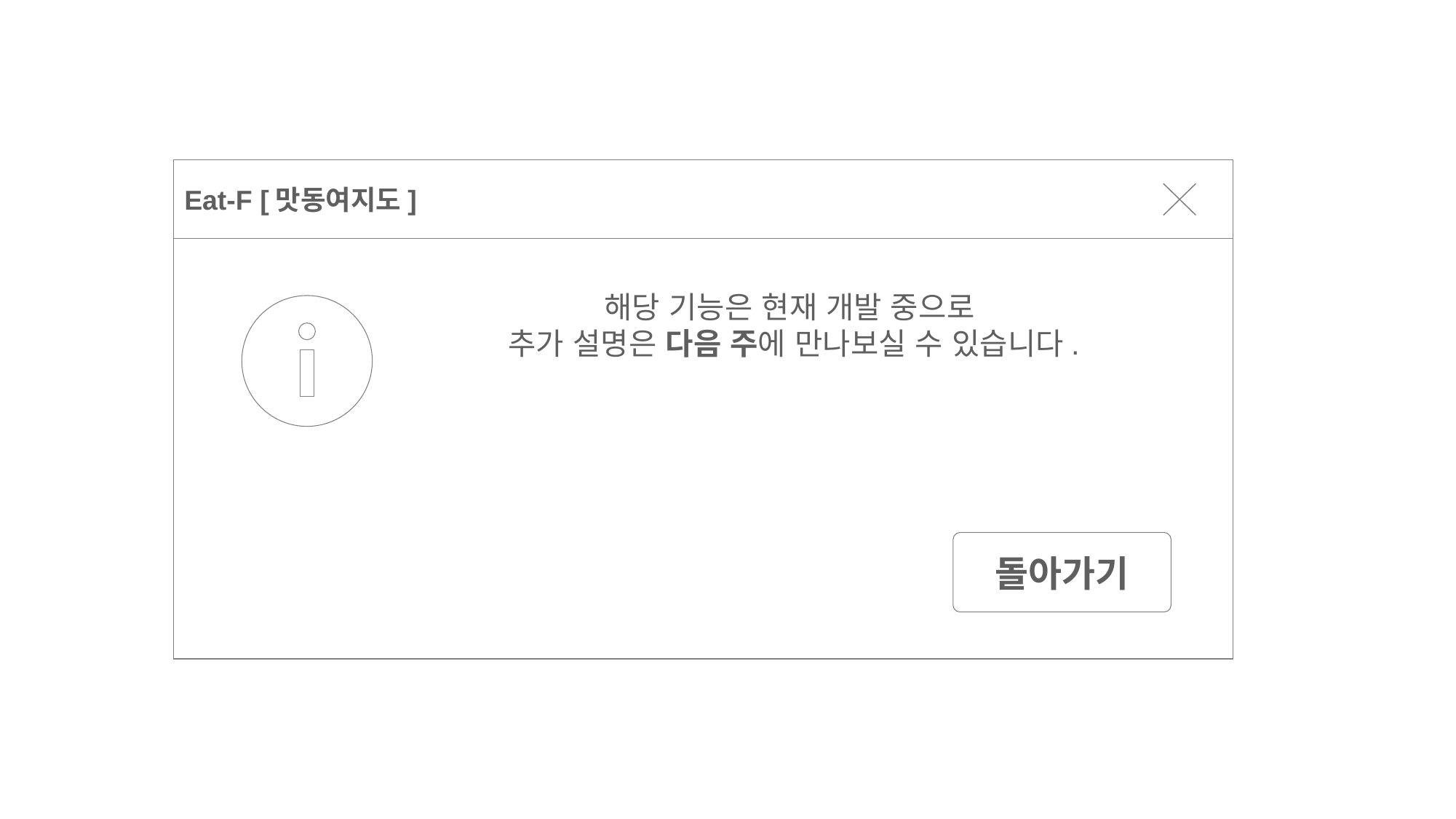

Eat-F [맛동여지도]

해당 기능은 현재 개발 중으로
추가 설명은 다음 주에 만나보실 수 있습니다.

확인
닫기
돌아가기